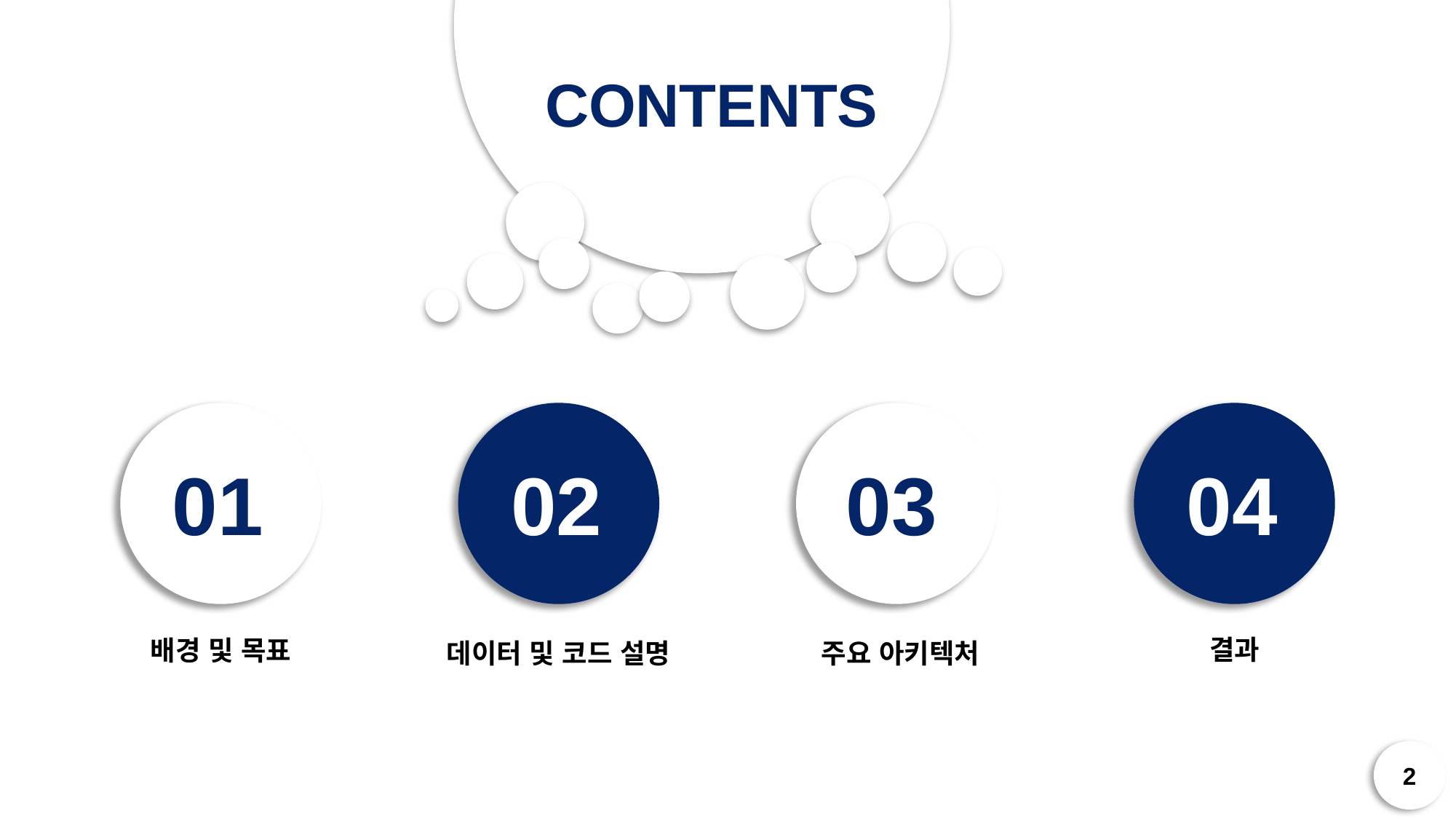

CONTENTS

01
02
03
04
결과
배경 및 목표
주요 아키텍처
데이터 및 코드 설명
2